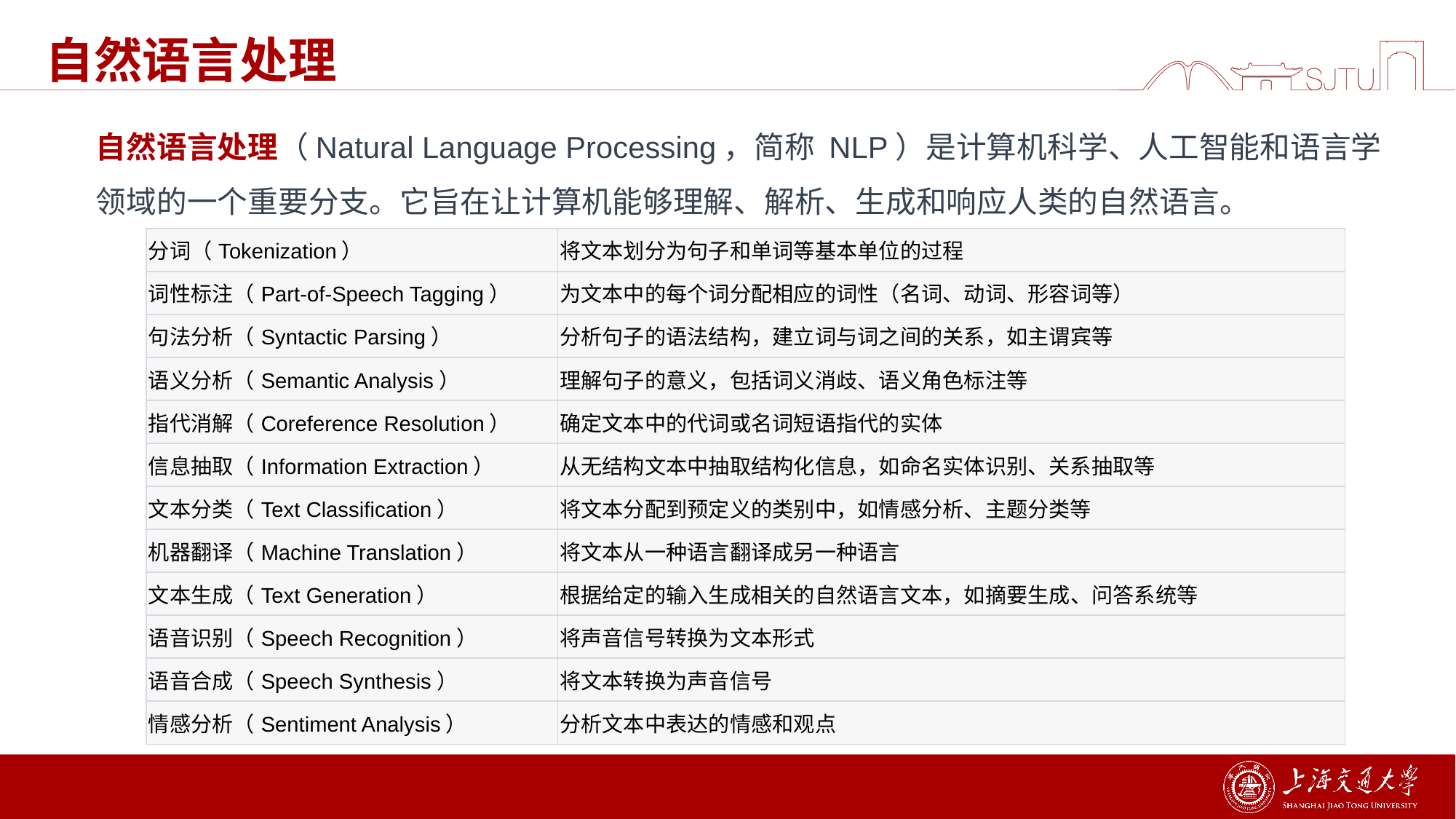

# 自然语言处理
自然语言处理（Natural Language Processing，简称 NLP）是计算机科学、人工智能和语言学领域的一个重要分支。它旨在让计算机能够理解、解析、生成和响应人类的自然语言。
| 分词（Tokenization） | 将文本划分为句子和单词等基本单位的过程 |
| --- | --- |
| 词性标注（Part-of-Speech Tagging） | 为文本中的每个词分配相应的词性（名词、动词、形容词等） |
| 句法分析（Syntactic Parsing） | 分析句子的语法结构，建立词与词之间的关系，如主谓宾等 |
| 语义分析（Semantic Analysis） | 理解句子的意义，包括词义消歧、语义角色标注等 |
| 指代消解（Coreference Resolution） | 确定文本中的代词或名词短语指代的实体 |
| 信息抽取（Information Extraction） | 从无结构文本中抽取结构化信息，如命名实体识别、关系抽取等 |
| 文本分类（Text Classification） | 将文本分配到预定义的类别中，如情感分析、主题分类等 |
| 机器翻译（Machine Translation） | 将文本从一种语言翻译成另一种语言 |
| 文本生成（Text Generation） | 根据给定的输入生成相关的自然语言文本，如摘要生成、问答系统等 |
| 语音识别（Speech Recognition） | 将声音信号转换为文本形式 |
| 语音合成（Speech Synthesis） | 将文本转换为声音信号 |
| 情感分析（Sentiment Analysis） | 分析文本中表达的情感和观点 |